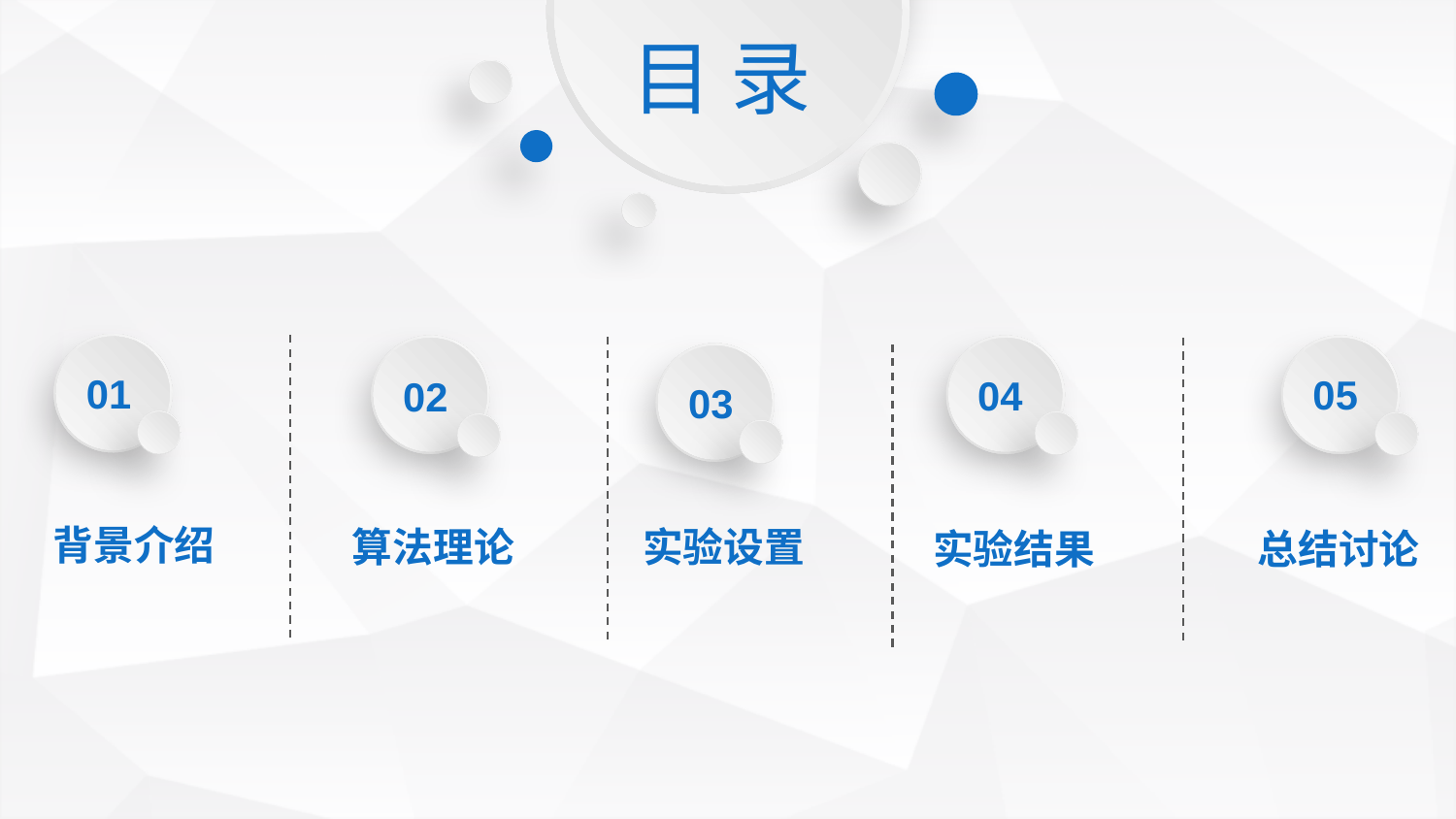

目 录

01

02

04

05

03

背景介绍
算法理论
实验设置
实验结果
总结讨论